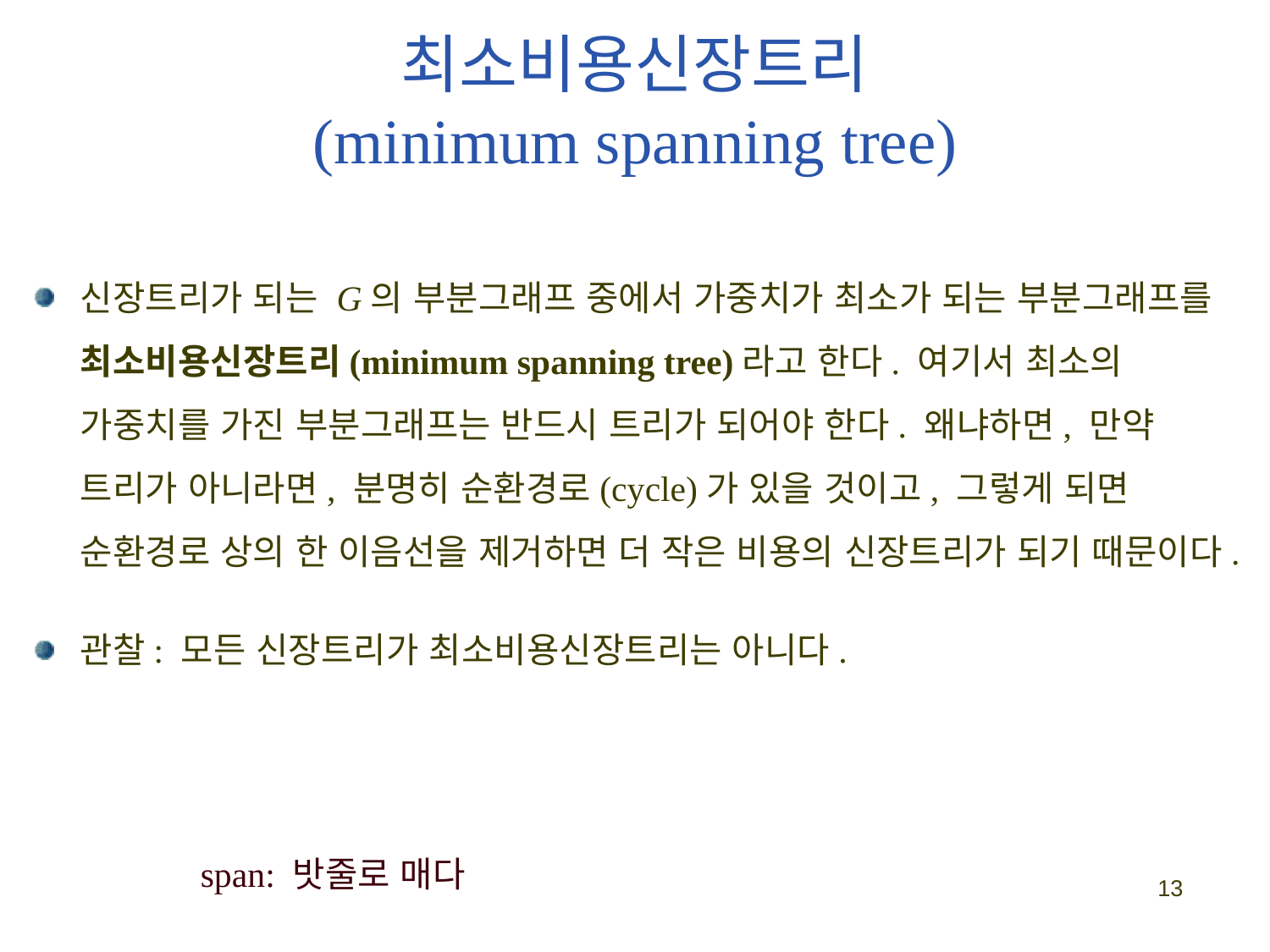

최소비용신장트리
(minimum spanning tree)
신장트리가 되는 G의 부분그래프 중에서 가중치가 최소가 되는 부분그래프를 최소비용신장트리(minimum spanning tree)라고 한다. 여기서 최소의 가중치를 가진 부분그래프는 반드시 트리가 되어야 한다. 왜냐하면, 만약 트리가 아니라면, 분명히 순환경로(cycle)가 있을 것이고, 그렇게 되면 순환경로 상의 한 이음선을 제거하면 더 작은 비용의 신장트리가 되기 때문이다.

관찰: 모든 신장트리가 최소비용신장트리는 아니다.
span: 밧줄로 매다
13